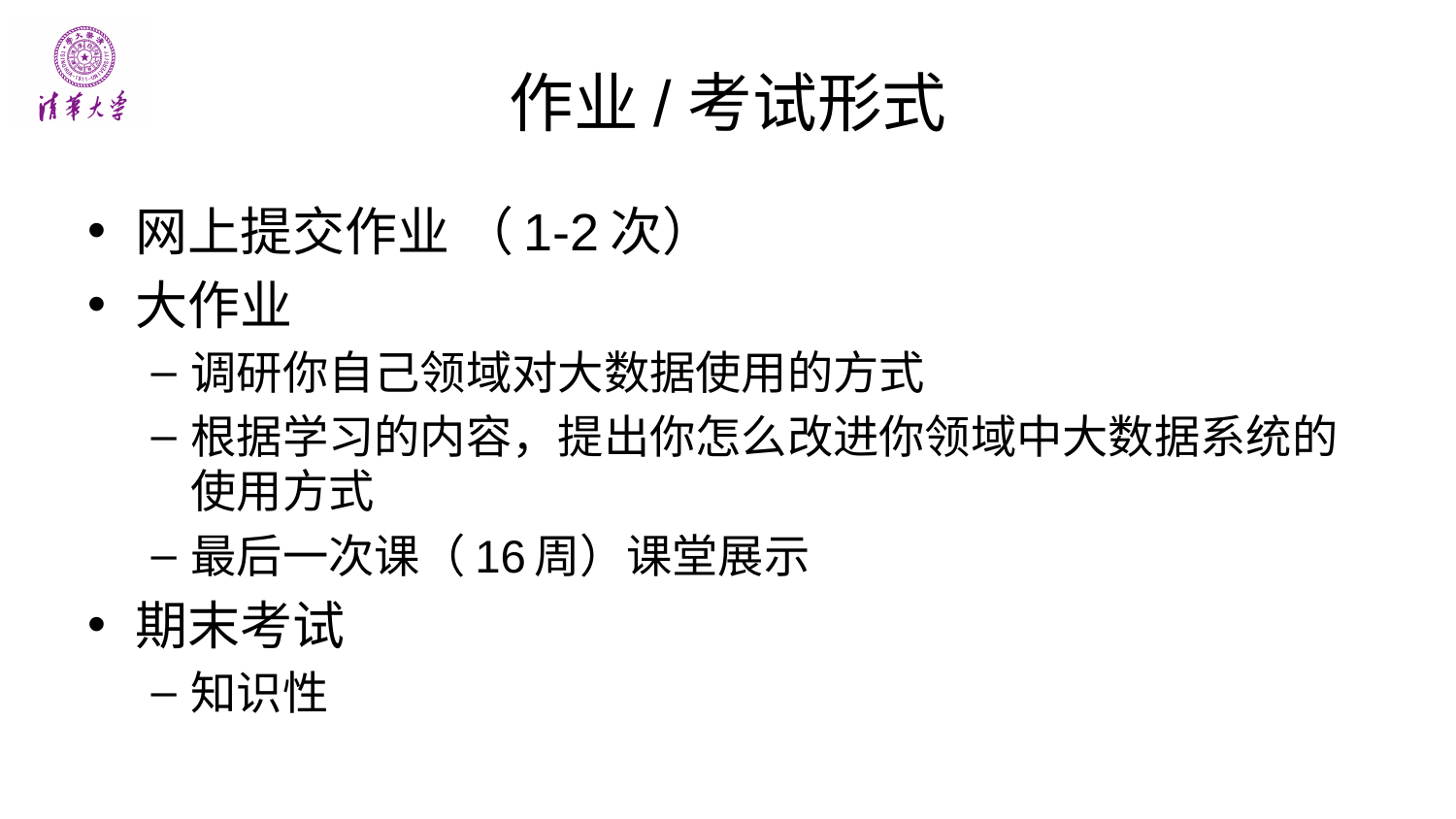

# 作业/考试形式
网上提交作业 （1-2次）
大作业
调研你自己领域对大数据使用的方式
根据学习的内容，提出你怎么改进你领域中大数据系统的使用方式
最后一次课（16周）课堂展示
期末考试
知识性